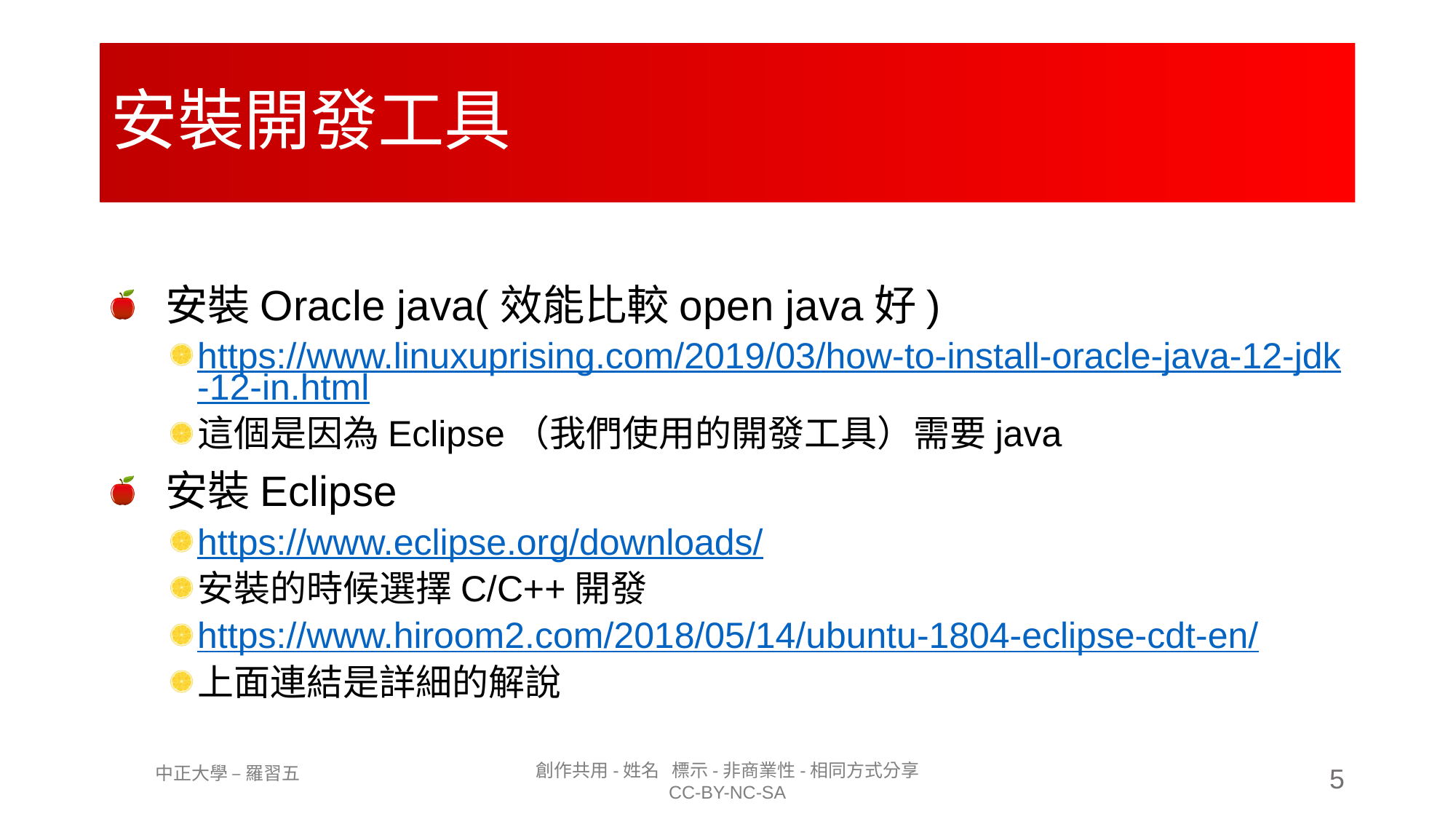

# 安裝開發工具
安裝Oracle java(效能比較open java好)
https://www.linuxuprising.com/2019/03/how-to-install-oracle-java-12-jdk-12-in.html
這個是因為Eclipse（我們使用的開發工具）需要java
安裝Eclipse
https://www.eclipse.org/downloads/
安裝的時候選擇C/C++開發
https://www.hiroom2.com/2018/05/14/ubuntu-1804-eclipse-cdt-en/
上面連結是詳細的解說